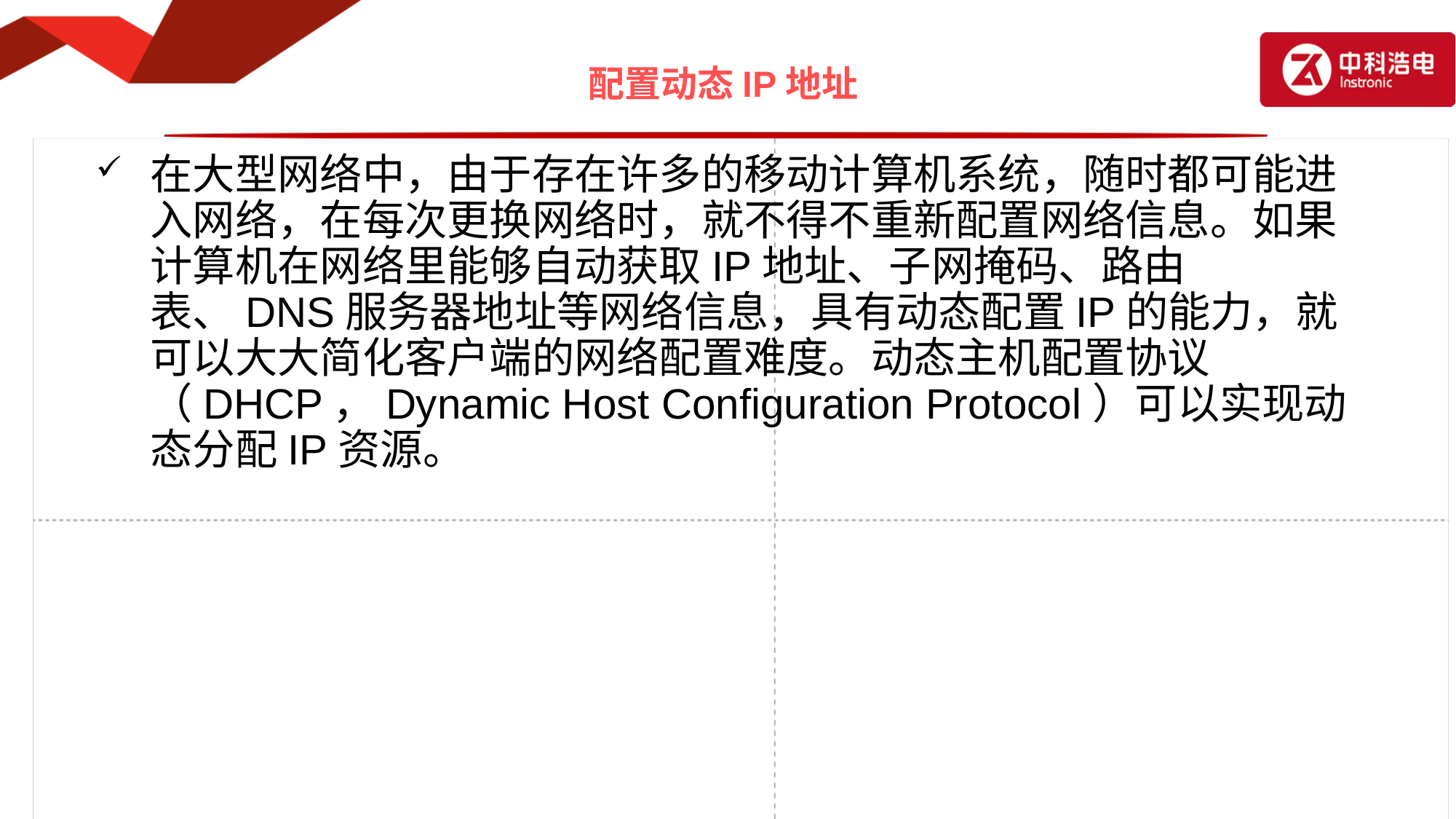

# 配置动态IP地址
在大型网络中，由于存在许多的移动计算机系统，随时都可能进入网络，在每次更换网络时，就不得不重新配置网络信息。如果计算机在网络里能够自动获取IP地址、子网掩码、路由表、DNS服务器地址等网络信息，具有动态配置IP的能力，就可以大大简化客户端的网络配置难度。动态主机配置协议（DHCP，Dynamic Host Configuration Protocol）可以实现动态分配IP资源。